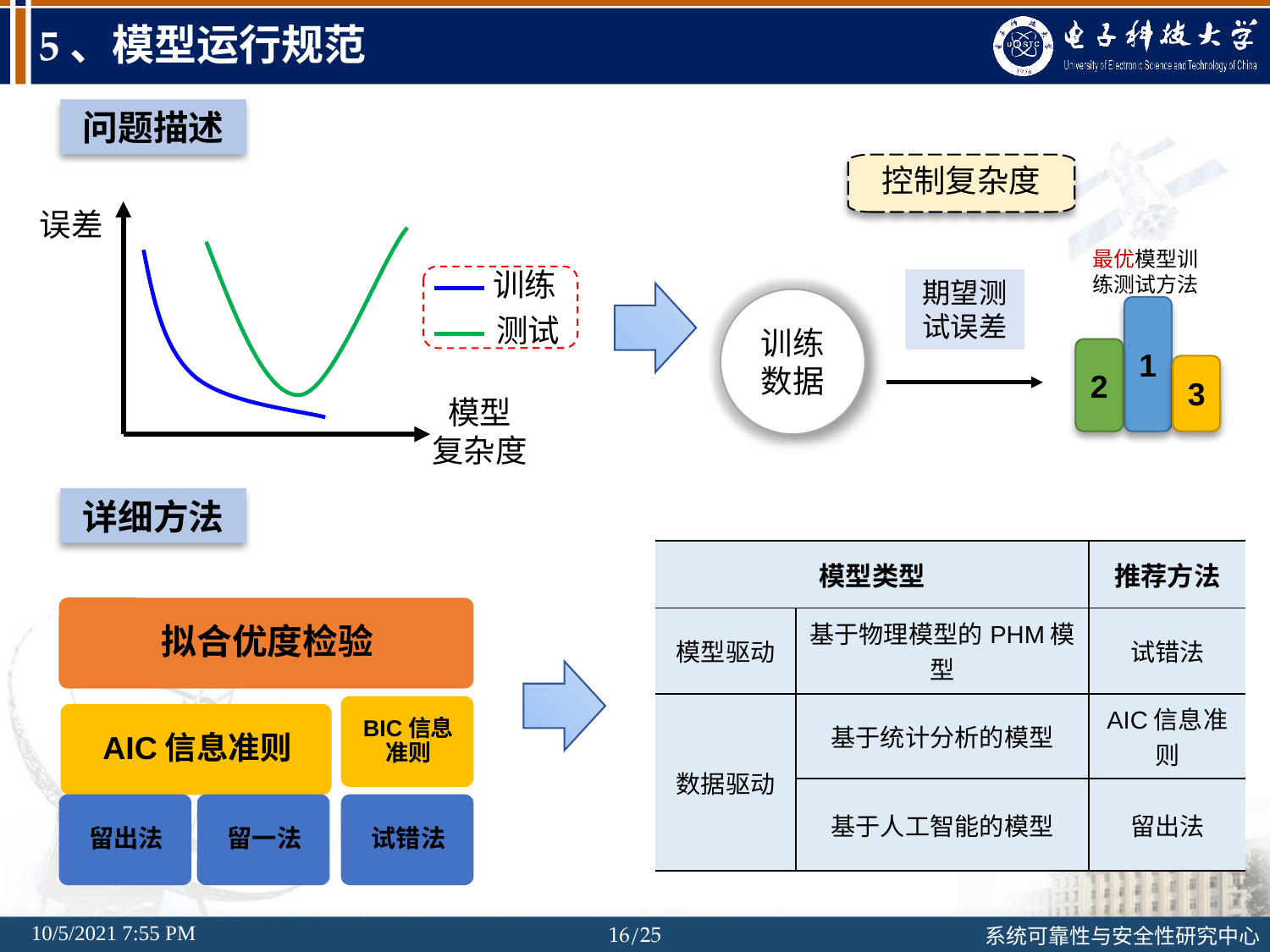

# 5、模型运行规范
问题描述
控制复杂度
误差

训练

测试
模型
复杂度
最优模型训练测试方法
1
2
3
期望测试误差

训练数据
详细方法
| 模型类型 |  | 推荐方法 |
| --- | --- | --- |
| 模型驱动 | 基于物理模型的PHM模型 | 试错法 |
| 数据驱动 | 基于统计分析的模型 | AIC信息准则 |
|  | 基于人工智能的模型 | 留出法 |
拟合优度检验
AIC信息准则
留出法
留一法
BIC信息准则
试错法